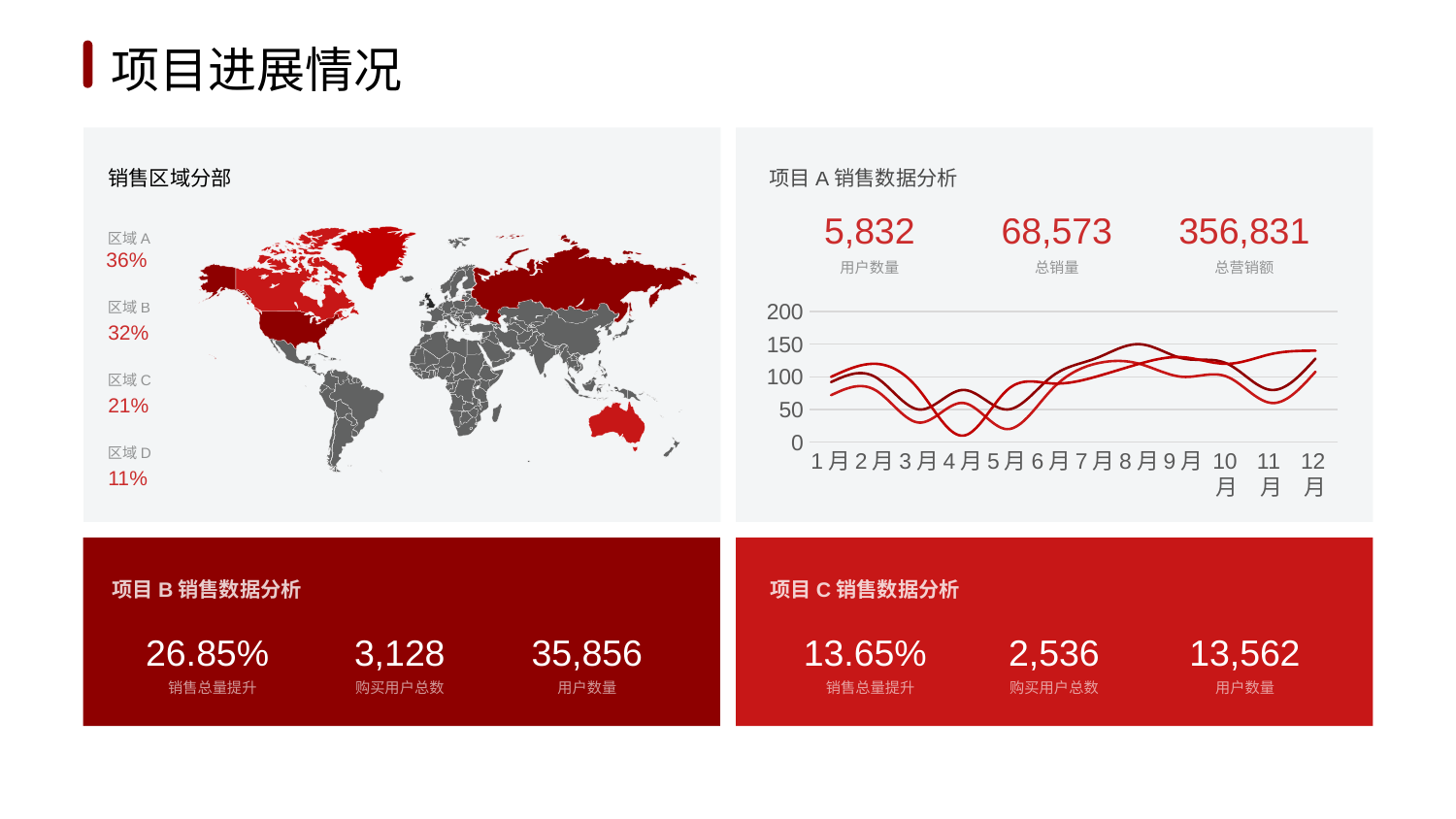

1
2
3
4
5
6
项目进展情况

销售区域分部
项目A销售数据分析
5,832
68,573
356,831
区域A
36%

用户数量
总销量
总营销额
区域B
32%

### Chart

| Category | Series 1 | Series 2 | Column1 |
|---|---|---|---|
| 1月 | 92.0 | 72.0 | 100.0 |
| 2月 | 100.0 | 80.0 | 120.0 |
| 3月 | 50.0 | 30.0 | 80.0 |
| 4月 | 80.0 | 60.0 | 10.0 |
| 5月 | 50.0 | 20.0 | 80.0 |
| 6月 | 100.0 | 80.0 | 90.0 |
| 7月 | 128.0 | 120.0 | 100.0 |
| 8月 | 150.0 | 120.0 | 120.0 |
| 9月 | 128.0 | 100.0 | 130.0 |
| 10月 | 120.0 | 100.0 | 120.0 |
| 11月 | 80.0 | 60.0 | 135.0 |
| 12月 | 128.0 | 108.0 | 140.0 |
区域C
21%
区域D
11%

项目B销售数据分析
项目C销售数据分析
26.85%
3,128
35,856
13.65%
2,536
13,562
销售总量提升
购买用户总数
用户数量
销售总量提升
购买用户总数
用户数量